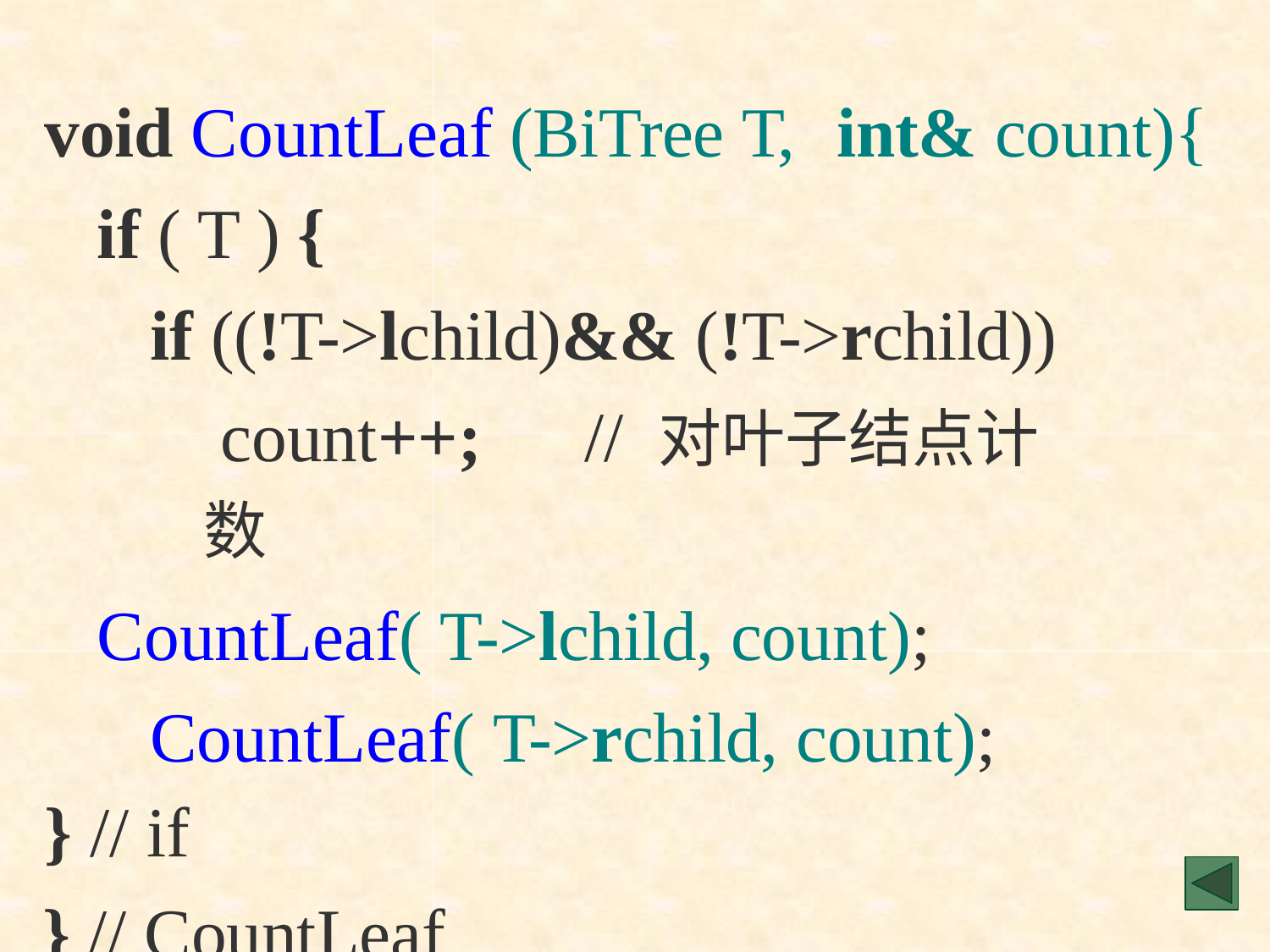

void CountLeaf (BiTree T,	int& count){
if ( T ) {
if ((!T->lchild)&& (!T->rchild))  count++;	// 对叶子结点计数
CountLeaf( T->lchild, count);  CountLeaf( T->rchild, count);
} // if
} // CountLeaf